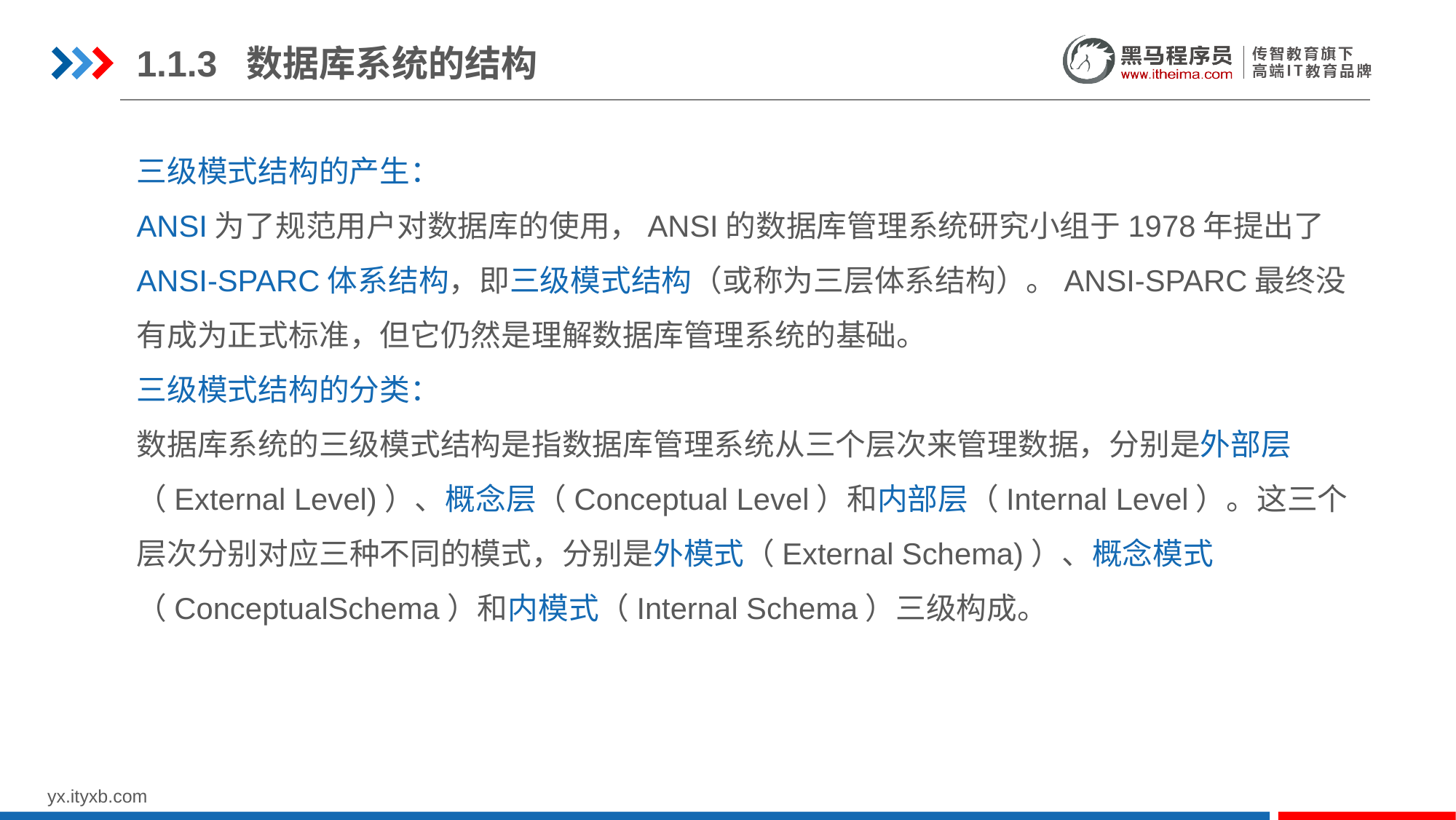

1.1.3  数据库系统的结构
三级模式结构的产生：
ANSI为了规范用户对数据库的使用，ANSI的数据库管理系统研究小组于1978年提出了ANSI-SPARC体系结构，即三级模式结构（或称为三层体系结构）。ANSI-SPARC最终没有成为正式标准，但它仍然是理解数据库管理系统的基础。
三级模式结构的分类：
数据库系统的三级模式结构是指数据库管理系统从三个层次来管理数据，分别是外部层（External Level)）、概念层（Conceptual Level）和内部层（Internal Level）。这三个层次分别对应三种不同的模式，分别是外模式（External Schema)）、概念模式（ConceptualSchema）和内模式（Internal Schema）三级构成。